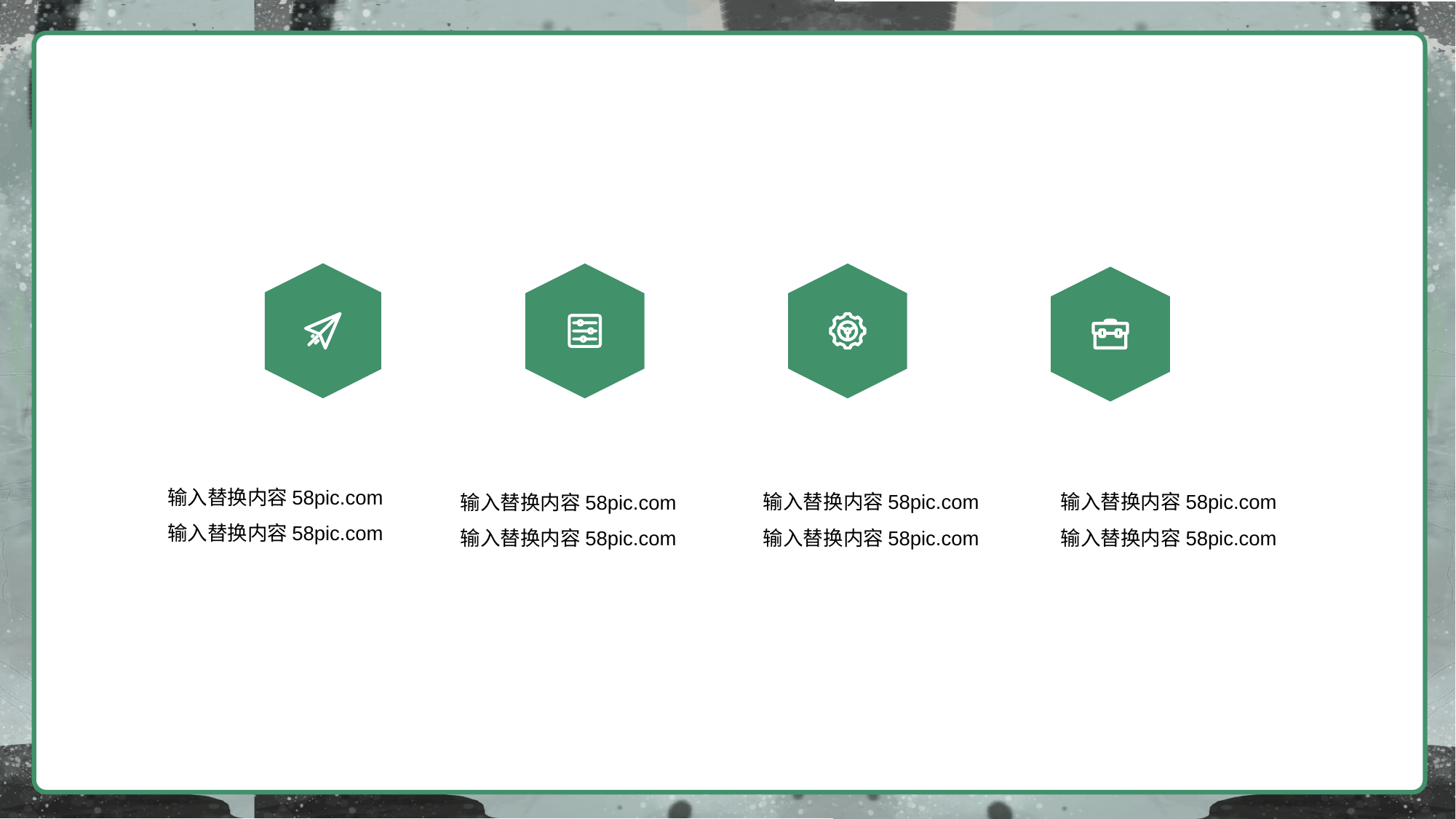

输入替换内容58pic.com
输入替换内容58pic.com
输入替换内容58pic.com
输入替换内容58pic.com
输入替换内容58pic.com
输入替换内容58pic.com
输入替换内容58pic.com
输入替换内容58pic.com